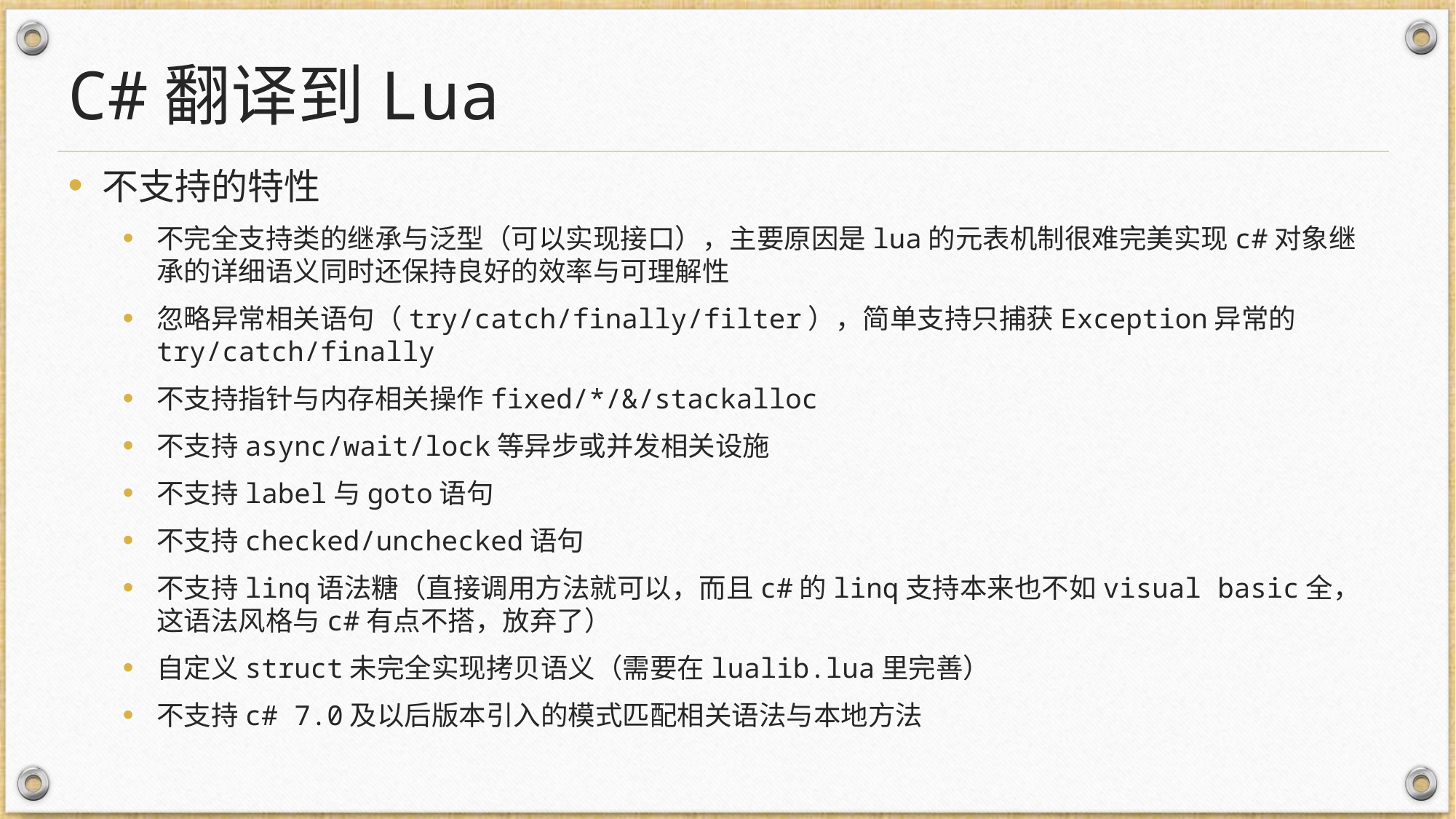

# C#翻译到Lua
不支持的特性
不完全支持类的继承与泛型（可以实现接口），主要原因是lua的元表机制很难完美实现c#对象继承的详细语义同时还保持良好的效率与可理解性
忽略异常相关语句（try/catch/finally/filter），简单支持只捕获Exception异常的try/catch/finally
不支持指针与内存相关操作fixed/*/&/stackalloc
不支持async/wait/lock等异步或并发相关设施
不支持label与goto语句
不支持checked/unchecked语句
不支持linq语法糖（直接调用方法就可以，而且c#的linq支持本来也不如visual basic全，这语法风格与c#有点不搭，放弃了）
自定义struct未完全实现拷贝语义（需要在lualib.lua里完善）
不支持c# 7.0及以后版本引入的模式匹配相关语法与本地方法